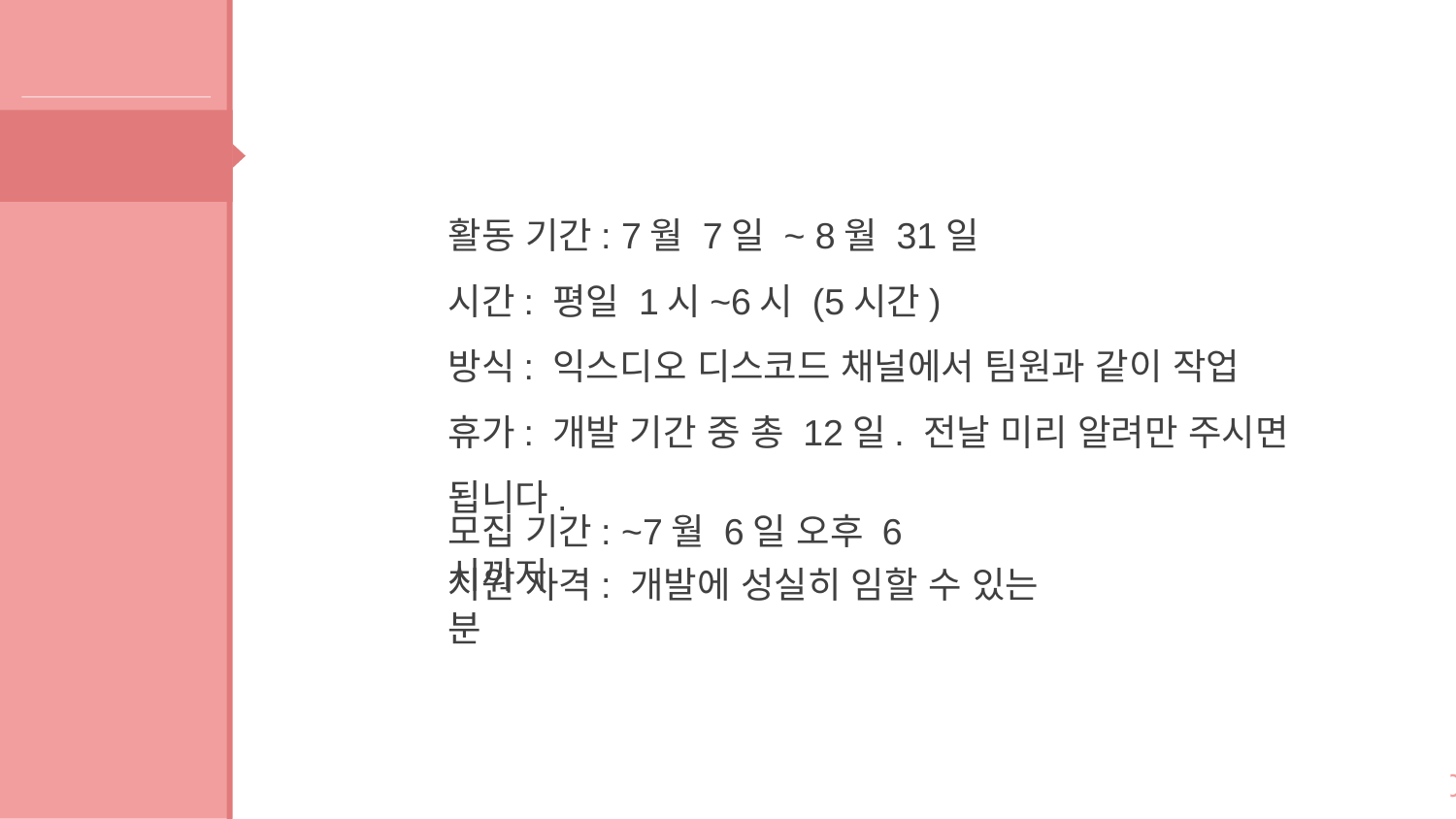

개발 현황

일정
활동 기간: 7월 7일 ~ 8월 31일
시간: 평일 1시~6시 (5시간)
방식: 익스디오 디스코드 채널에서 팀원과 같이 작업
휴가: 개발 기간 중 총 12일. 전날 미리 알려만 주시면 됩니다.

모집 기간: ~7월 6일 오후 6시까지
지원 자격: 개발에 성실히 임할 수 있는 분